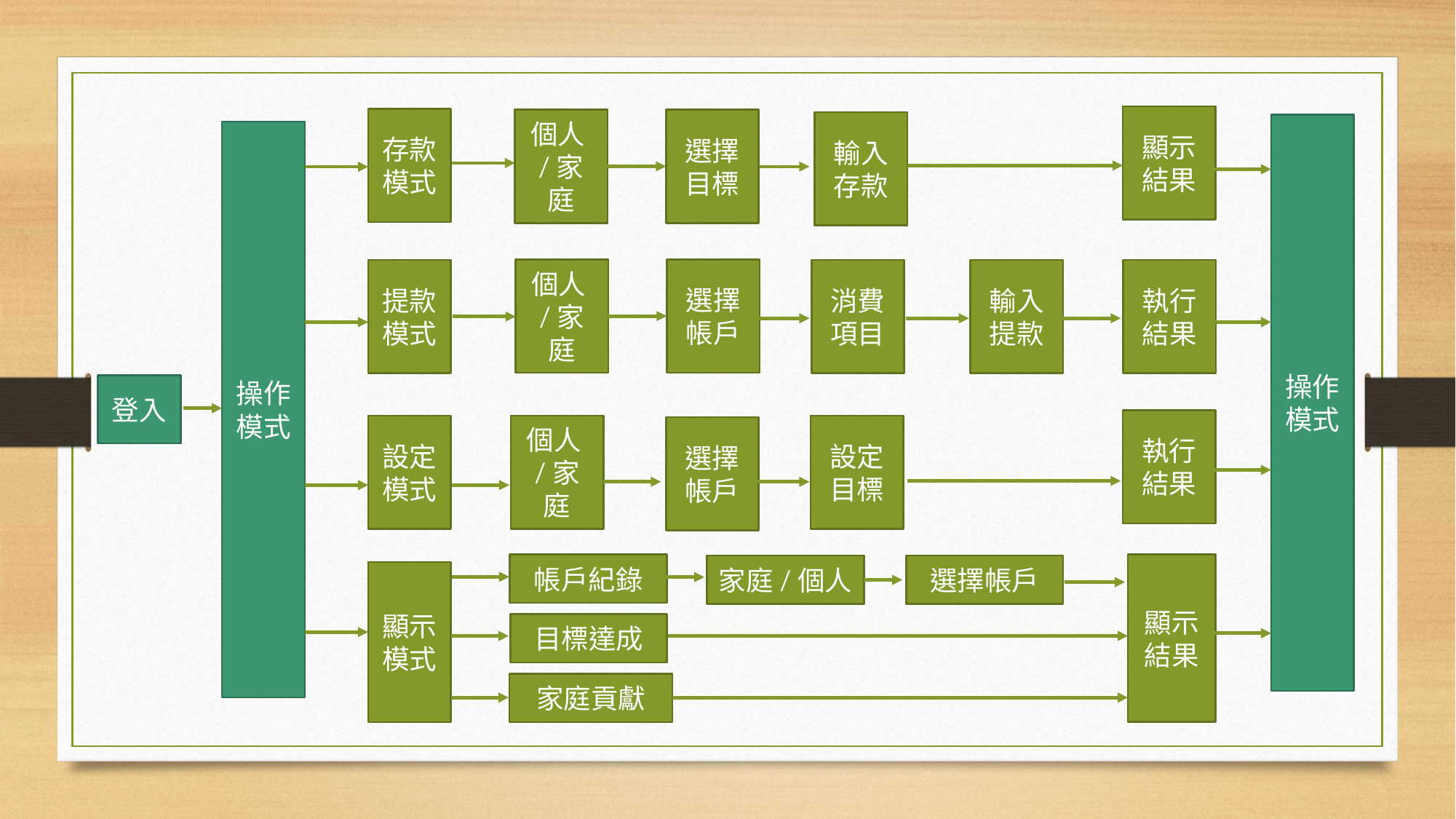

顯示結果
存款模式
個人/家庭
選擇目標
輸入存款
操作模式
操作模式
個人/家庭
選擇帳戶
提款模式
消費項目
輸入提款
執行結果
登入
執行結果
設定模式
個人/家庭
設定目標
選擇帳戶
顯示結果
帳戶紀錄
選擇帳戶
家庭/個人
顯示模式
目標達成
家庭貢獻